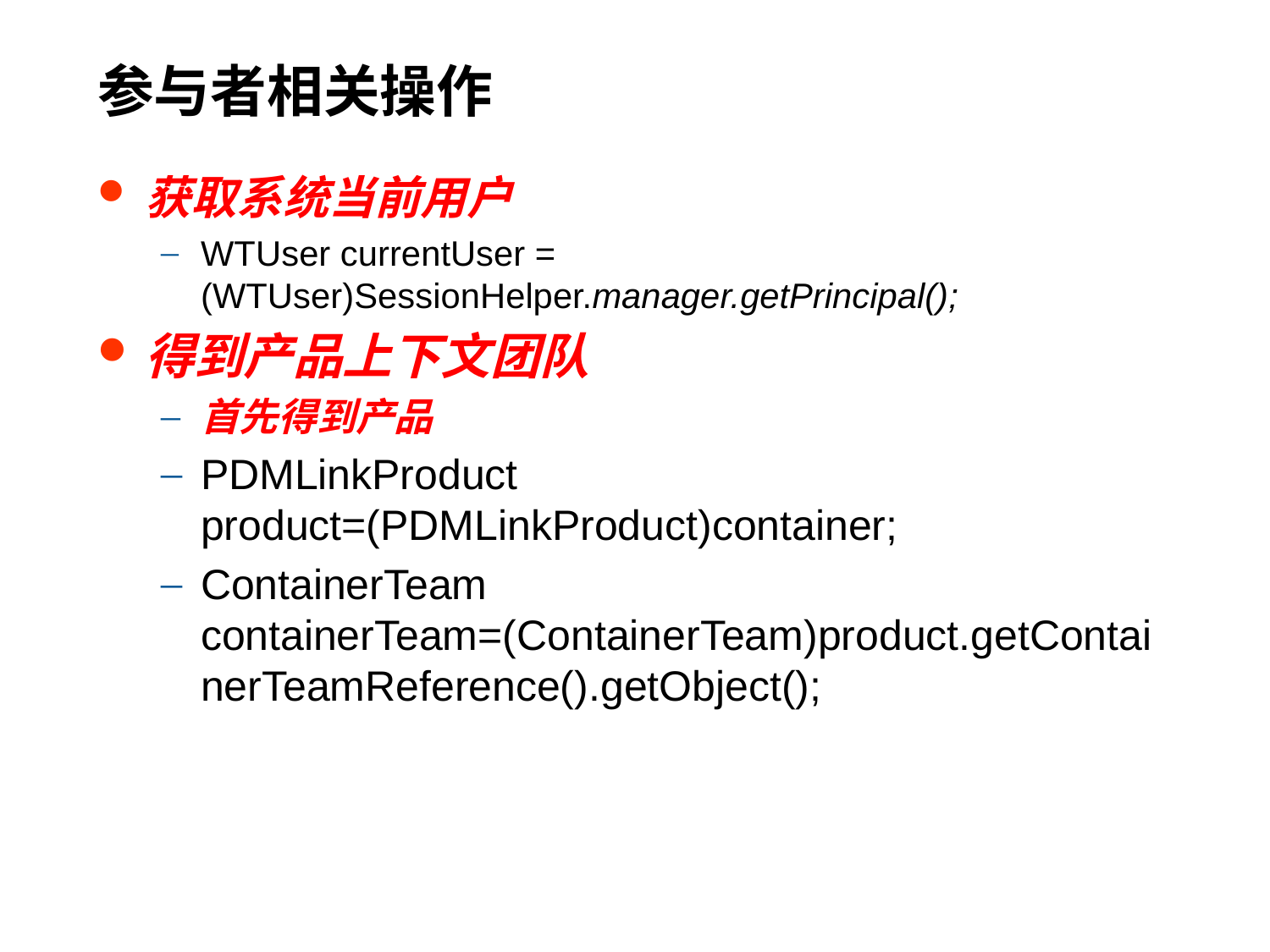

# 参与者相关操作
获取系统当前用户
WTUser currentUser = (WTUser)SessionHelper.manager.getPrincipal();
得到产品上下文团队
首先得到产品
PDMLinkProduct product=(PDMLinkProduct)container;
ContainerTeam containerTeam=(ContainerTeam)product.getContainerTeamReference().getObject();